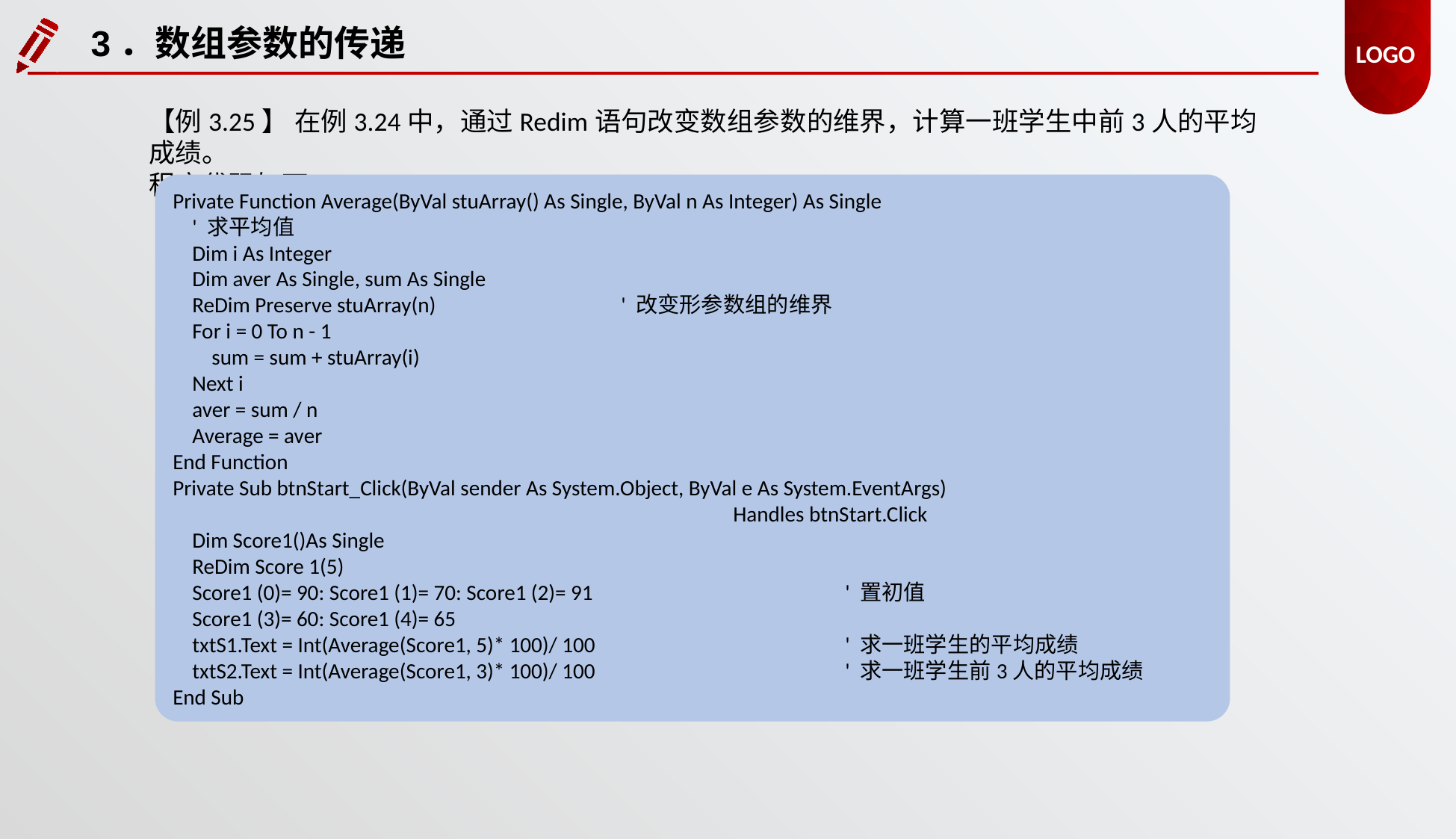

3．数组参数的传递
【例3.25】 在例3.24中，通过Redim语句改变数组参数的维界，计算一班学生中前3人的平均成绩。
程序代码如下：
Private Function Average(ByVal stuArray() As Single, ByVal n As Integer) As Single
    ' 求平均值
    Dim i As Integer
    Dim aver As Single, sum As Single
    ReDim Preserve stuArray(n)                       	' 改变形参数组的维界
    For i = 0 To n - 1
        sum = sum + stuArray(i)
    Next i
    aver = sum / n
    Average = aver
End Function
Private Sub btnStart_Click(ByVal sender As System.Object, ByVal e As System.EventArgs)
					Handles btnStart.Click
    Dim Score1()As Single
    ReDim Score 1(5)
    Score1 (0)= 90: Score1 (1)= 70: Score1 (2)= 91 			' 置初值
    Score1 (3)= 60: Score1 (4)= 65
    txtS1.Text = Int(Average(Score1, 5)* 100)/ 100	 		' 求一班学生的平均成绩
    txtS2.Text = Int(Average(Score1, 3)* 100)/ 100 	 		' 求一班学生前3人的平均成绩
End Sub